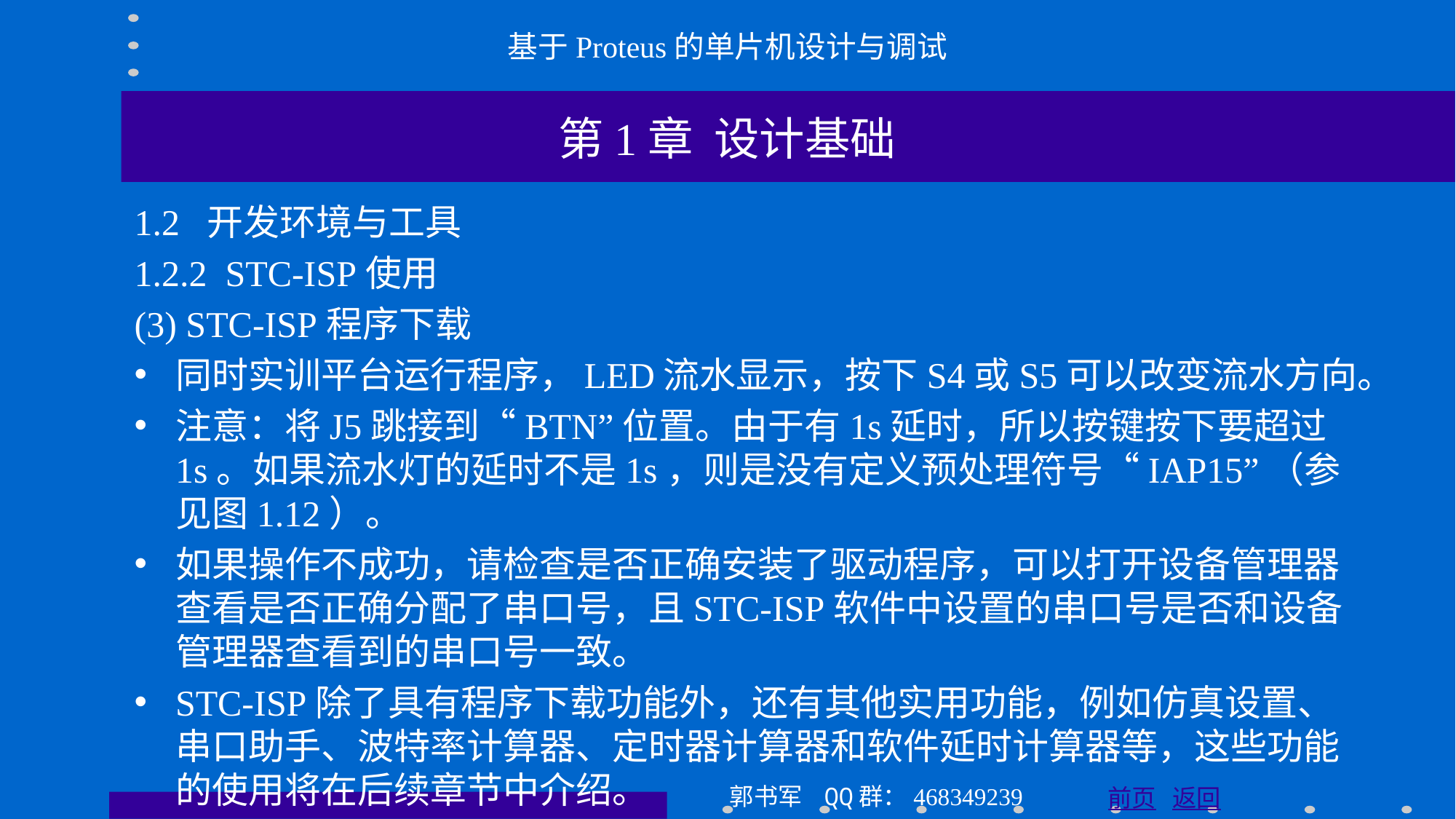

基于Proteus的单片机设计与调试
第1章  设计基础
1.2  开发环境与工具
1.2.2  STC-ISP使用
(3) STC-ISP程序下载
同时实训平台运行程序，LED流水显示，按下S4或S5可以改变流水方向。
注意：将J5跳接到“BTN”位置。由于有1s延时，所以按键按下要超过1s。如果流水灯的延时不是1s，则是没有定义预处理符号“IAP15”（参见图1.12）。
如果操作不成功，请检查是否正确安装了驱动程序，可以打开设备管理器查看是否正确分配了串口号，且STC-ISP软件中设置的串口号是否和设备管理器查看到的串口号一致。
STC-ISP除了具有程序下载功能外，还有其他实用功能，例如仿真设置、串口助手、波特率计算器、定时器计算器和软件延时计算器等，这些功能的使用将在后续章节中介绍。
郭书军   QQ群：468349239
前页   返回